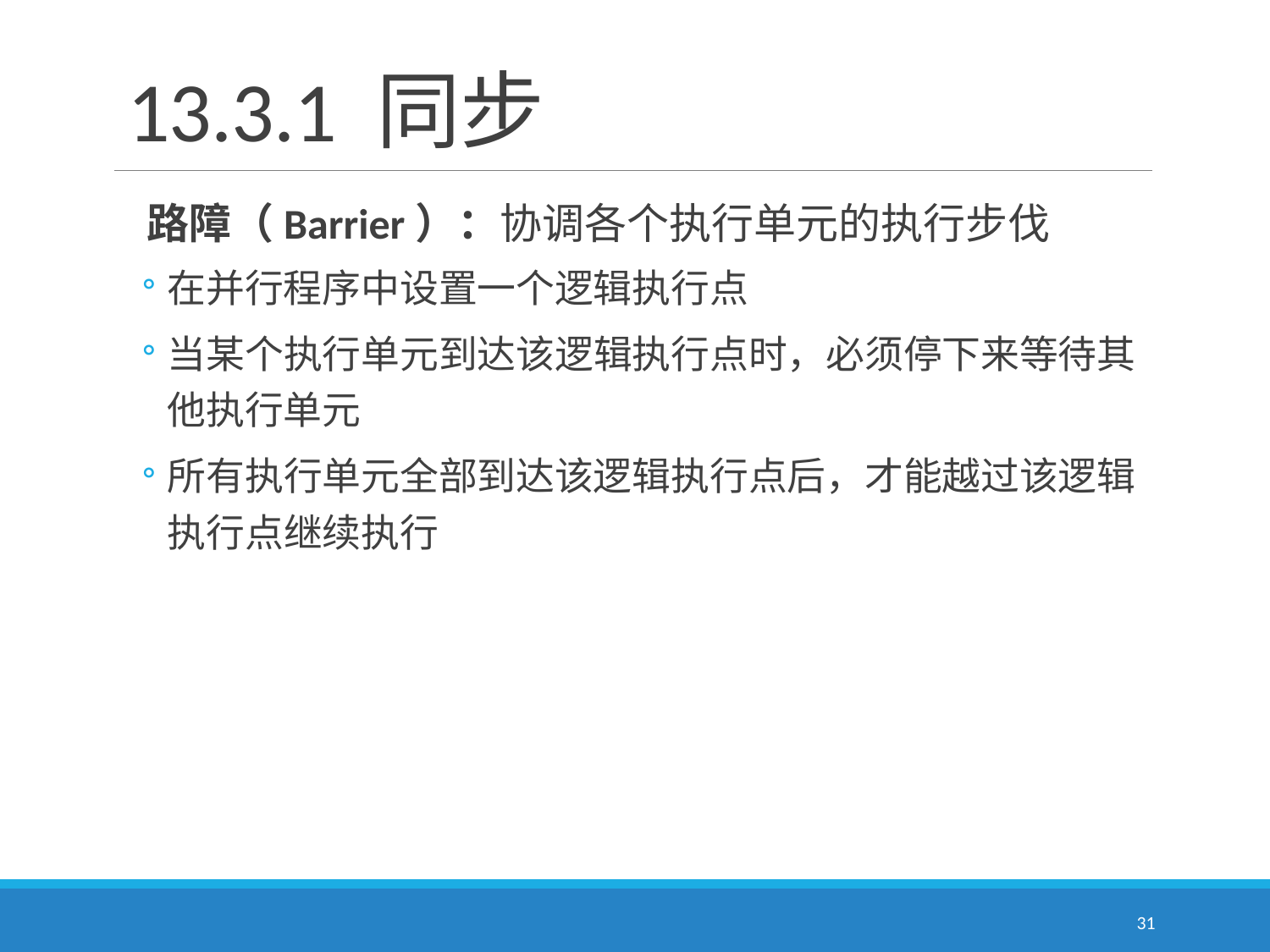

# 13.3.1 同步
 路障（Barrier）：协调各个执行单元的执行步伐
在并行程序中设置一个逻辑执行点
当某个执行单元到达该逻辑执行点时，必须停下来等待其他执行单元
所有执行单元全部到达该逻辑执行点后，才能越过该逻辑执行点继续执行

31